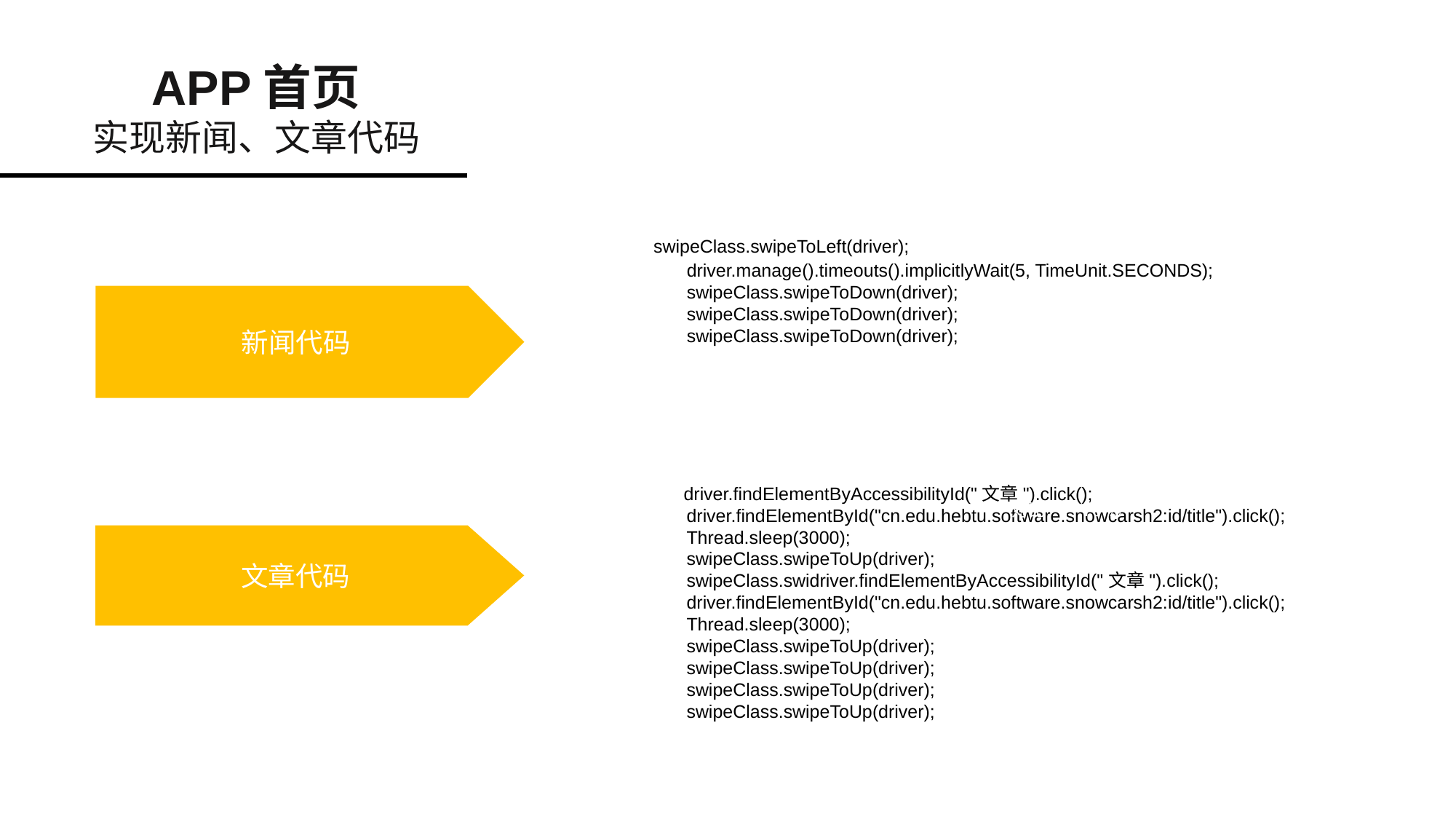

APP首页
实现新闻、文章代码
 swipeClass.swipeToLeft(driver);
        driver.manage().timeouts().implicitlyWait(5, TimeUnit.SECONDS);
        swipeClass.swipeToDown(driver);
        swipeClass.swipeToDown(driver);
        swipeClass.swipeToDown(driver);
点击添加标题
新闻代码
        driver.findElementByAccessibilityId("文章").click();
        driver.findElementById("cn.edu.hebtu.software.snowcarsh2:id/title").click();
        Thread.sleep(3000);
        swipeClass.swipeToUp(driver);
        swipeClass.swidriver.findElementByAccessibilityId("文章").click();
        driver.findElementById("cn.edu.hebtu.software.snowcarsh2:id/title").click();
        Thread.sleep(3000);
        swipeClass.swipeToUp(driver);
        swipeClass.swipeToUp(driver);
        swipeClass.swipeToUp(driver);
        swipeClass.swipeToUp(driver);

对比一：76％
文章代码